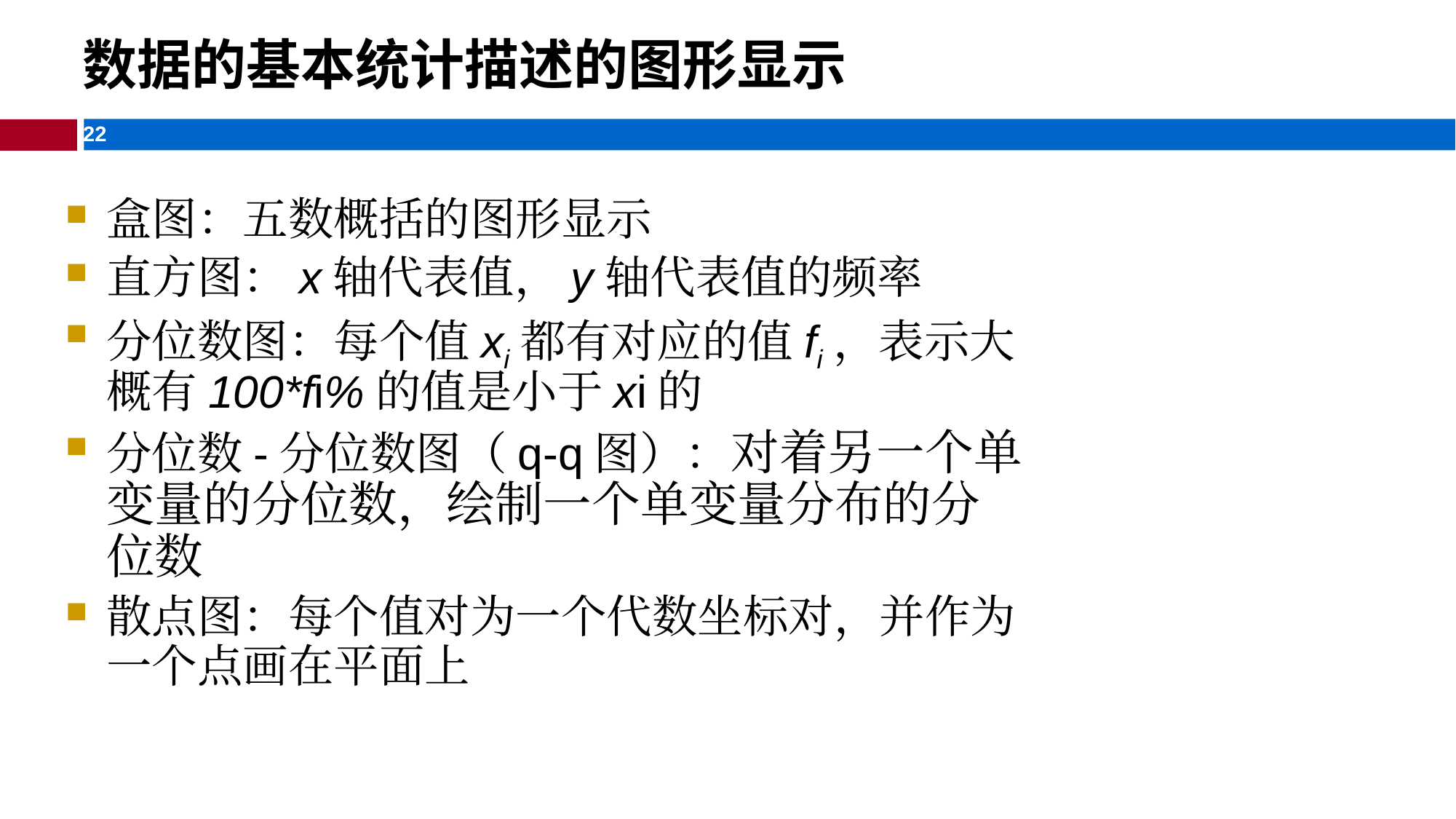

数据的基本统计描述的图形显示
盒图：五数概括的图形显示
直方图：x轴代表值，y轴代表值的频率
分位数图：每个值xi都有对应的值fi，表示大概有100*fi%的值是小于xi的
分位数-分位数图（q-q图）：对着另一个单变量的分位数，绘制一个单变量分布的分位数
散点图：每个值对为一个代数坐标对，并作为一个点画在平面上